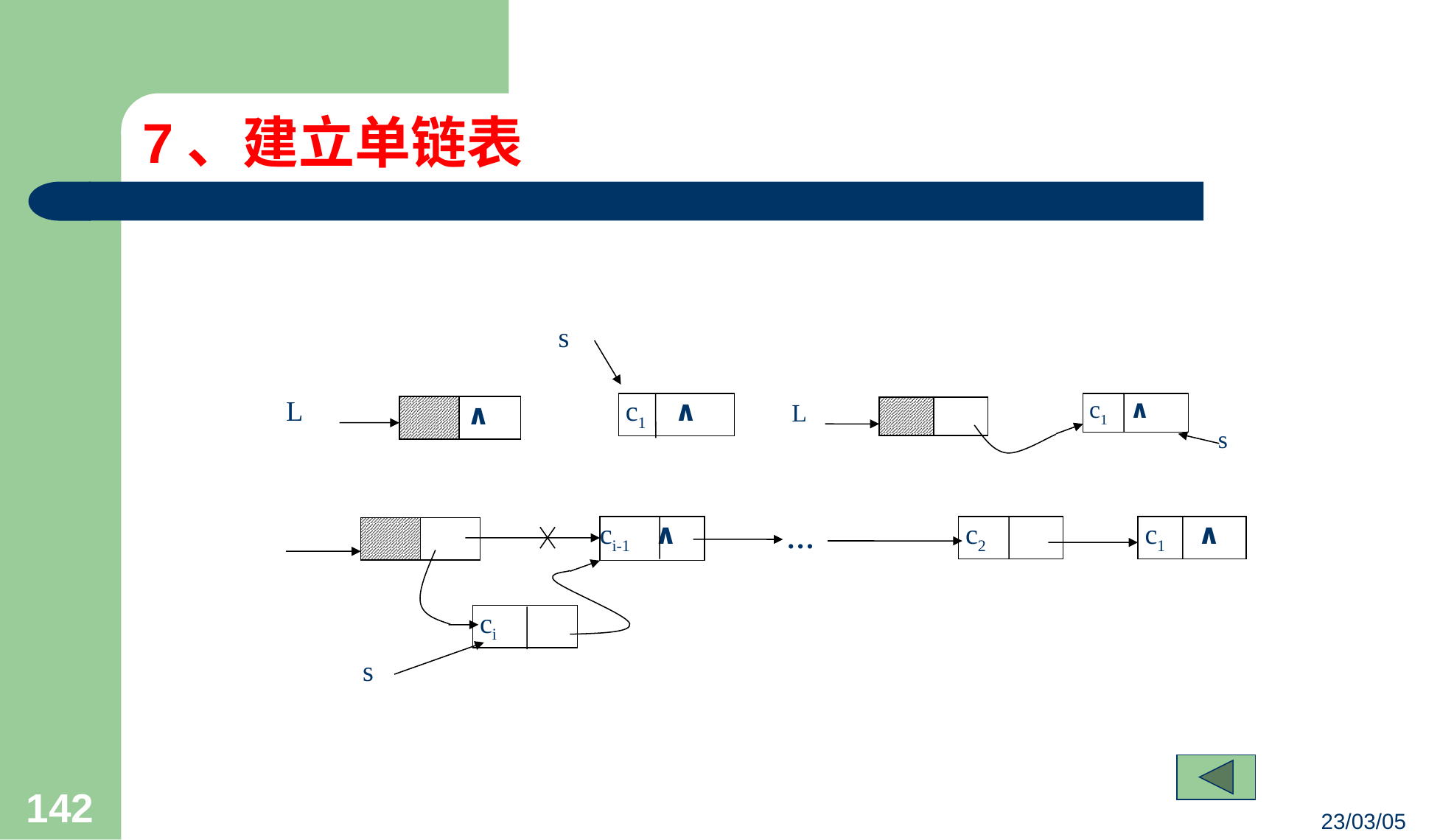

# 7、建立单链表
s

L

 ∧

 c1       ∧

ci-1      ∧

 c2

 c1        ∧

  …

 ci

    s
 c1      ∧

L

  s

142
23/03/05